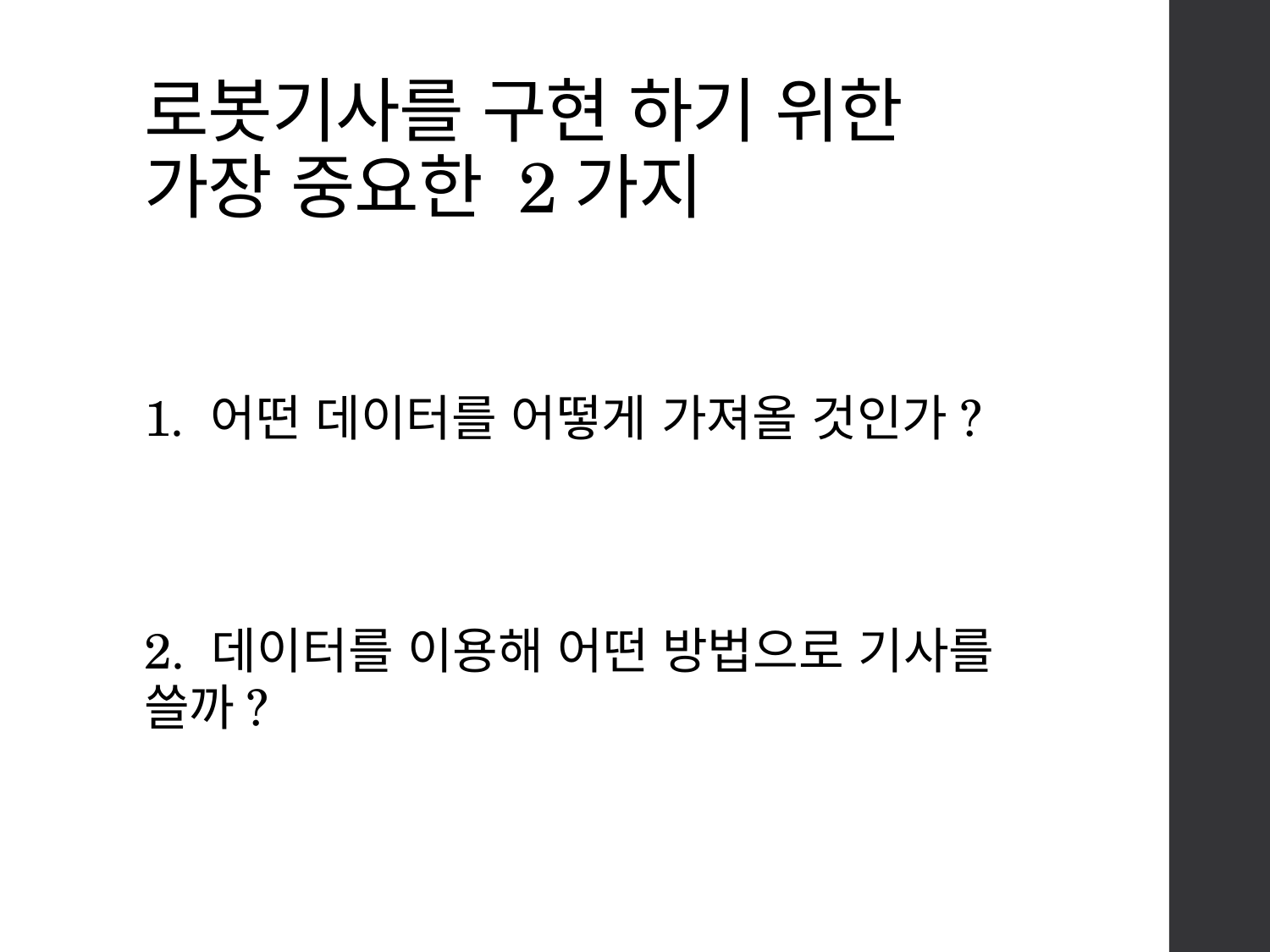

# 로봇기사를 구현 하기 위한 가장 중요한 2가지

1. 어떤 데이터를 어떻게 가져올 것인가?

2. 데이터를 이용해 어떤 방법으로 기사를 쓸까?